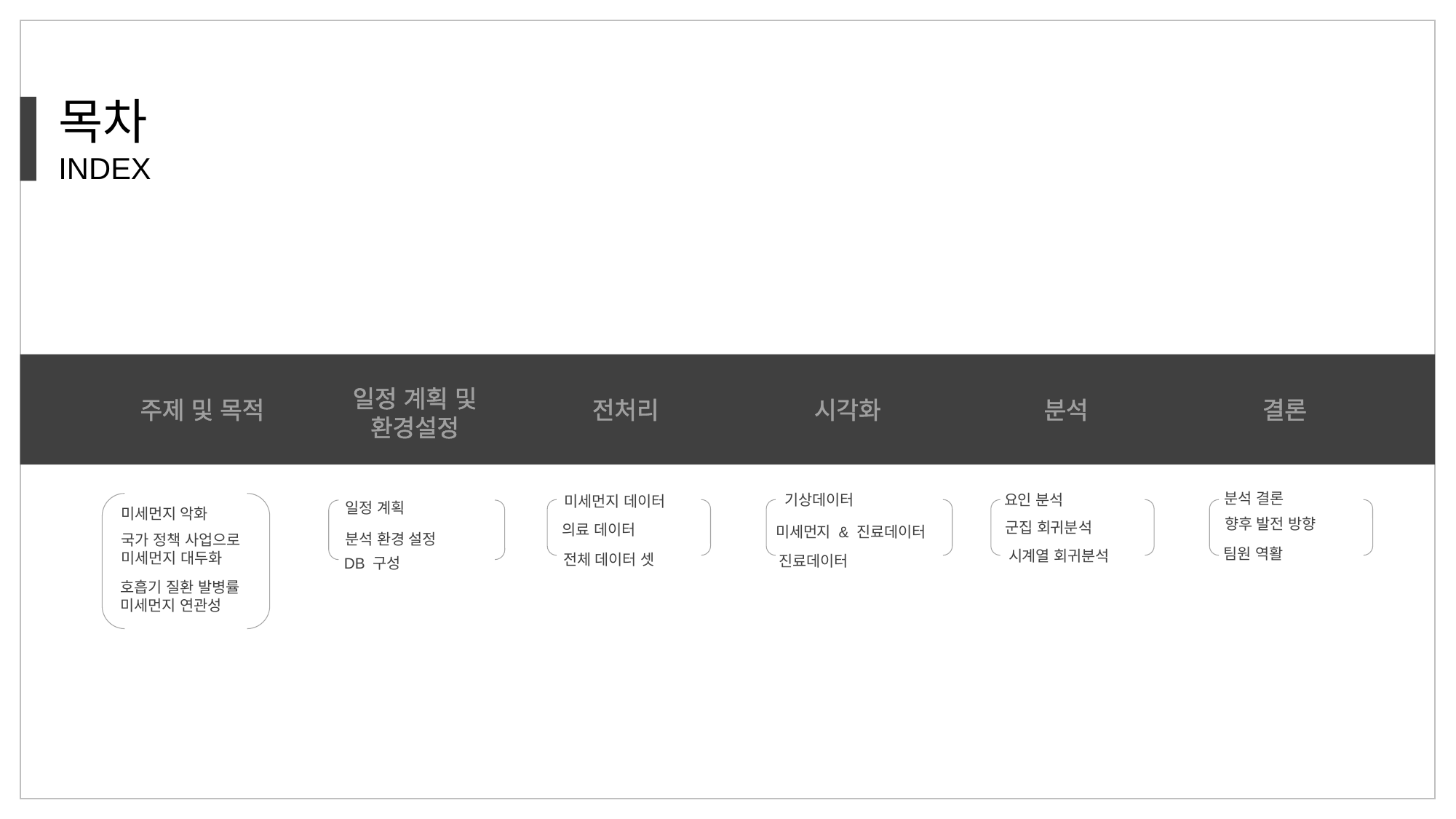

목차
INDEX

일정 계획 및 환경설정
주제 및 목적
시각화
분석
결론
전처리
분석 결론

향후 발전 방향

요인 분석

기상데이터
미세먼지 & 진료데이터

미세먼지 데이터
일정 계획
분석 환경 설정

미세먼지 악화

군집 회귀분석
의료 데이터
국가 정책 사업으로
미세먼지 대두화
팀원 역활
시계열 회귀분석
전체 데이터 셋
진료데이터
DB 구성
호흡기 질환 발병률
미세먼지 연관성